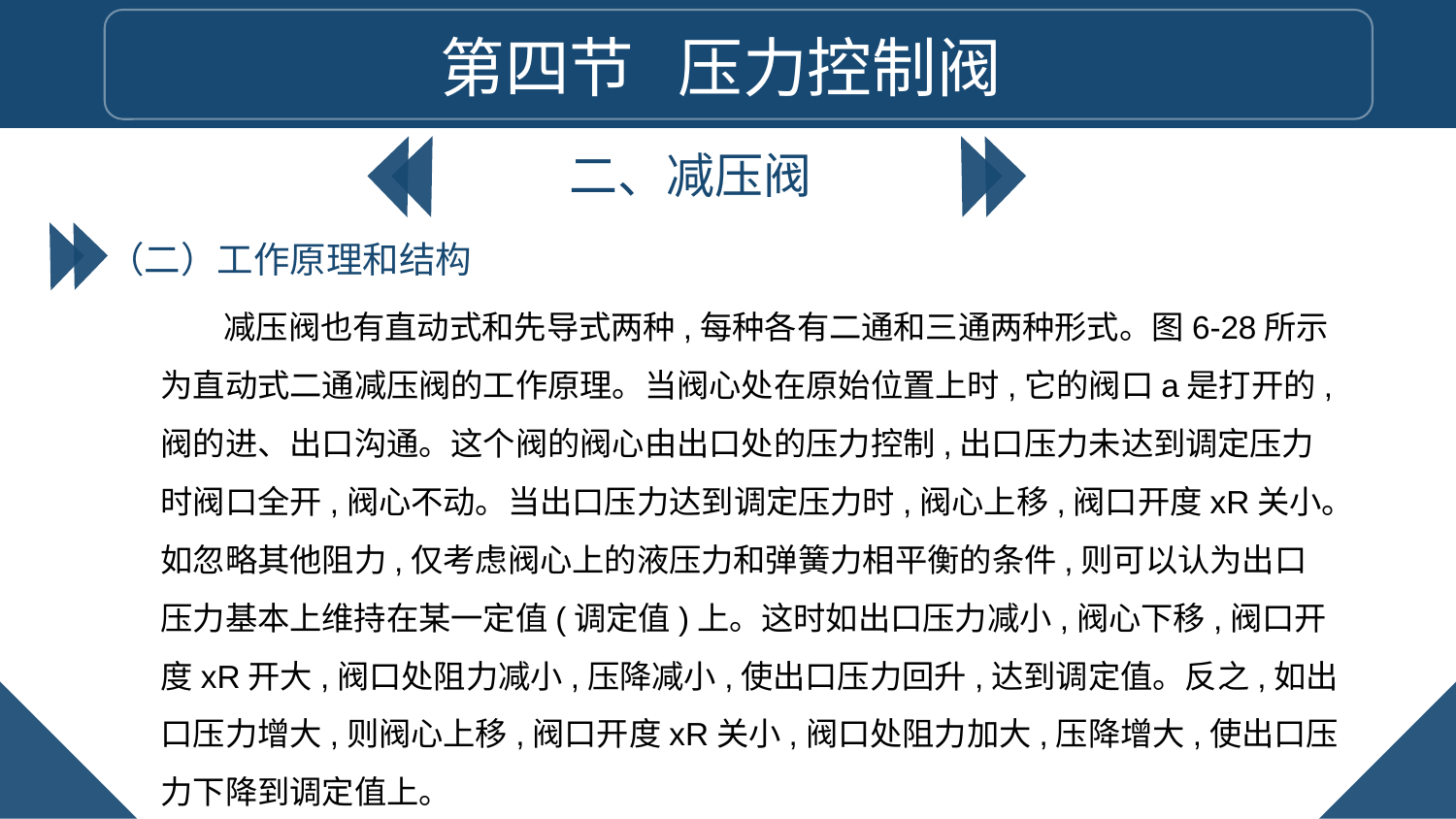

第四节   压力控制阀
二、减压阀

（二）工作原理和结构

减压阀也有直动式和先导式两种,每种各有二通和三通两种形式。图6-28所示为直动式二通减压阀的工作原理。当阀心处在原始位置上时,它的阀口a是打开的,阀的进、出口沟通。这个阀的阀心由出口处的压力控制,出口压力未达到调定压力时阀口全开,阀心不动。当出口压力达到调定压力时,阀心上移,阀口开度xR关小。如忽略其他阻力,仅考虑阀心上的液压力和弹簧力相平衡的条件,则可以认为出口压力基本上维持在某一定值(调定值)上。这时如出口压力减小,阀心下移,阀口开度xR开大,阀口处阻力减小,压降减小,使出口压力回升,达到调定值。反之,如出口压力增大,则阀心上移,阀口开度xR关小,阀口处阻力加大,压降增大,使出口压力下降到调定值上。